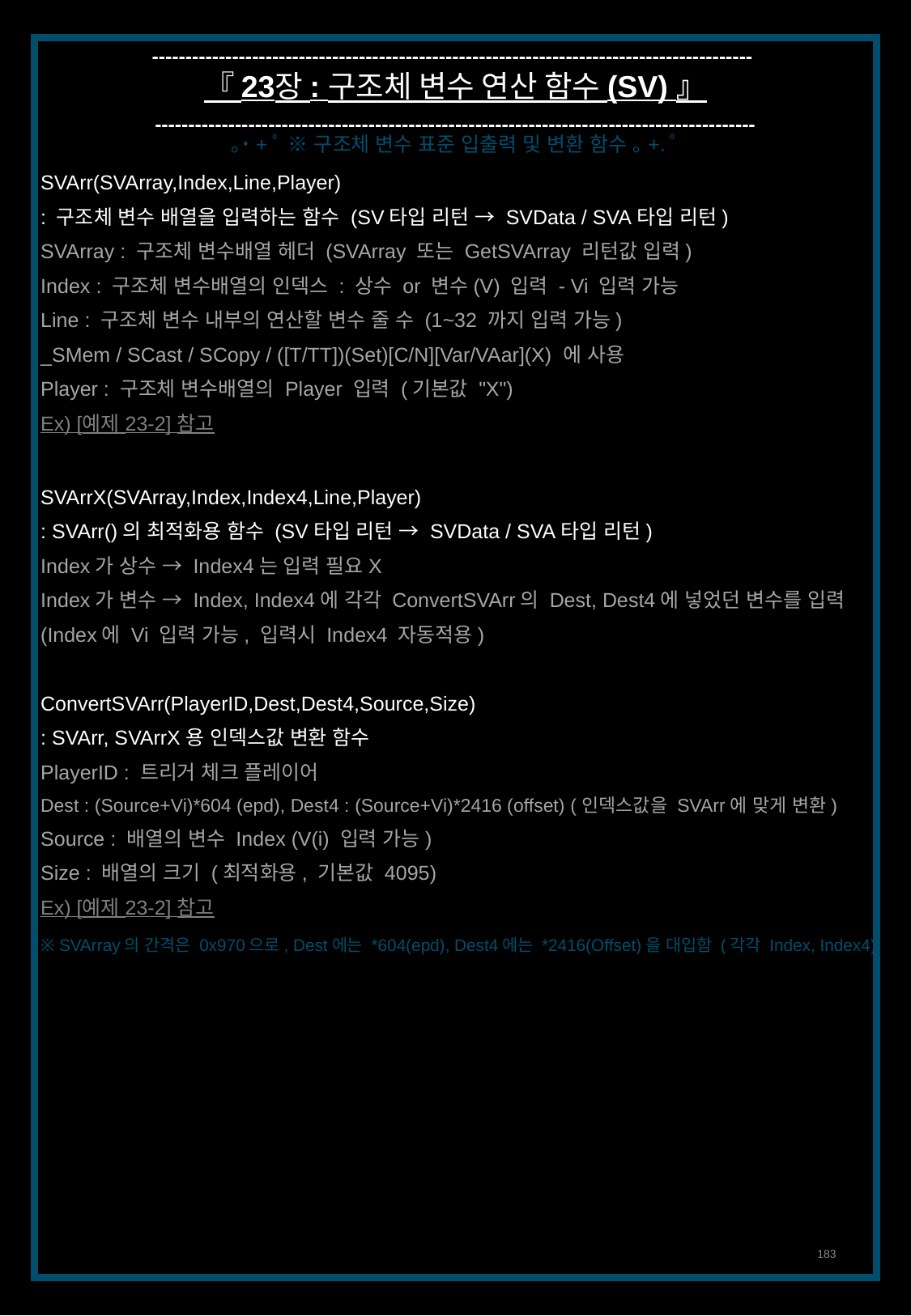

------------------------------------------------------------------------------------------
『 23장 : 구조체 변수 연산 함수 (SV) 』
------------------------------------------------------------------------------------------

｡˙+ﾟ ※ 구조체 변수 표준 입출력 및 변환 함수 ｡+.ﾟ
SVArr(SVArray,Index,Line,Player)
: 구조체 변수 배열을 입력하는 함수 (SV타입 리턴 → SVData / SVA타입 리턴)
SVArray : 구조체 변수배열 헤더 (SVArray 또는 GetSVArray 리턴값 입력)
Index : 구조체 변수배열의 인덱스 : 상수 or 변수(V) 입력 - Vi 입력 가능
Line : 구조체 변수 내부의 연산할 변수 줄 수 (1~32 까지 입력 가능)
_SMem / SCast / SCopy / ([T/TT])(Set)[C/N][Var/VAar](X) 에 사용
Player : 구조체 변수배열의 Player 입력 (기본값 "X")
Ex) [예제 23-2] 참고

SVArrX(SVArray,Index,Index4,Line,Player)
: SVArr()의 최적화용 함수 (SV타입 리턴 → SVData / SVA타입 리턴)
Index가 상수 → Index4는 입력 필요X
Index가 변수 → Index, Index4에 각각 ConvertSVArr의 Dest, Dest4에 넣었던 변수를 입력
(Index에 Vi 입력 가능, 입력시 Index4 자동적용)

ConvertSVArr(PlayerID,Dest,Dest4,Source,Size)
: SVArr, SVArrX용 인덱스값 변환 함수
PlayerID : 트리거 체크 플레이어
Dest : (Source+Vi)*604 (epd), Dest4 : (Source+Vi)*2416 (offset) (인덱스값을 SVArr에 맞게 변환)
Source : 배열의 변수 Index (V(i) 입력 가능)
Size : 배열의 크기 (최적화용, 기본값 4095)
Ex) [예제 23-2] 참고
※ SVArray의 간격은 0x970으로, Dest에는 *604(epd), Dest4에는 *2416(Offset)을 대입함 (각각 Index, Index4)

183